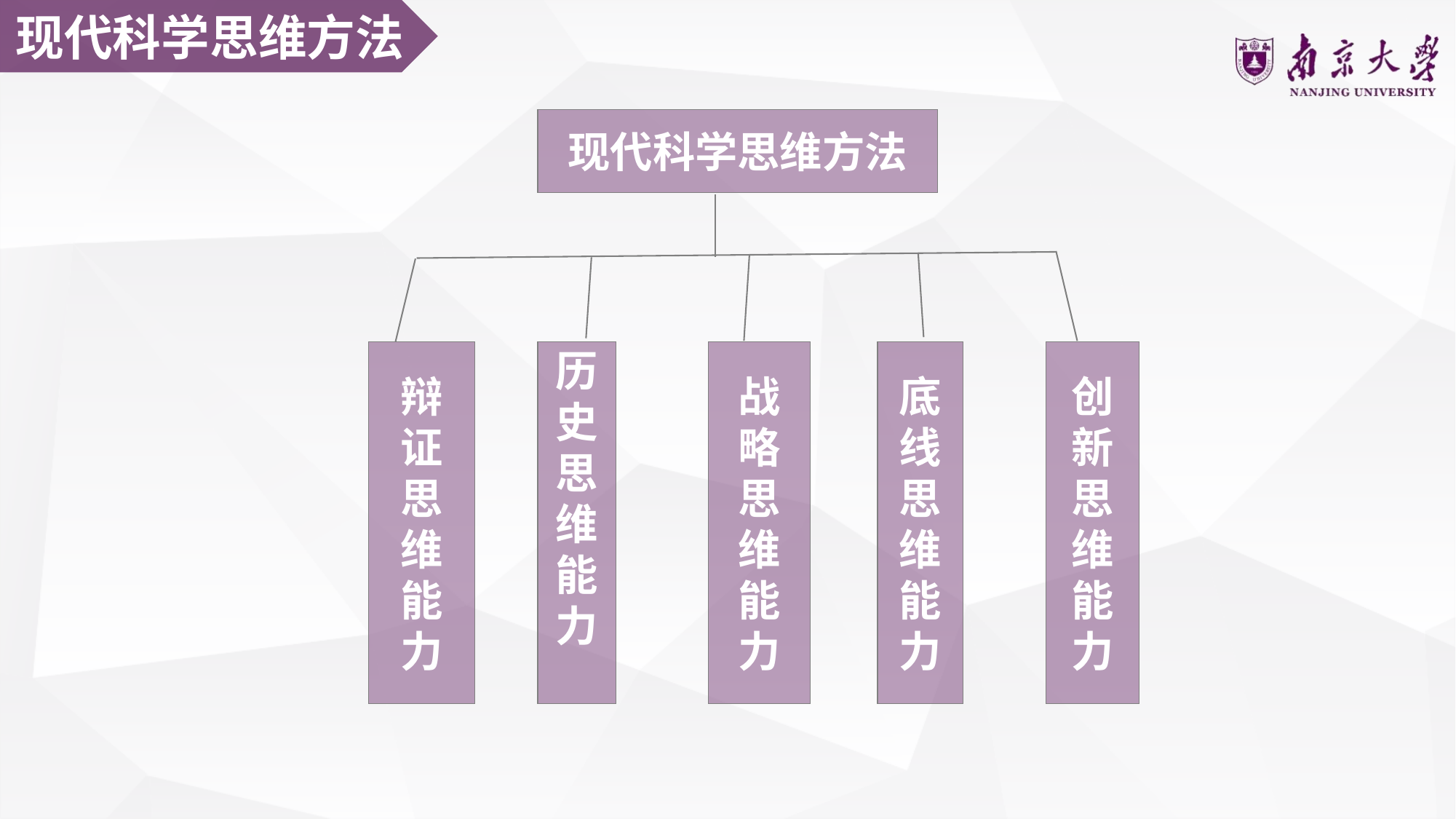

现代科学思维方法
现代科学思维方法

辩
证
思
维
能
力
历
史
思
维
能
力

战
略
思
维
能
力
底
线
思
维
能
力
创
新
思
维
能
力